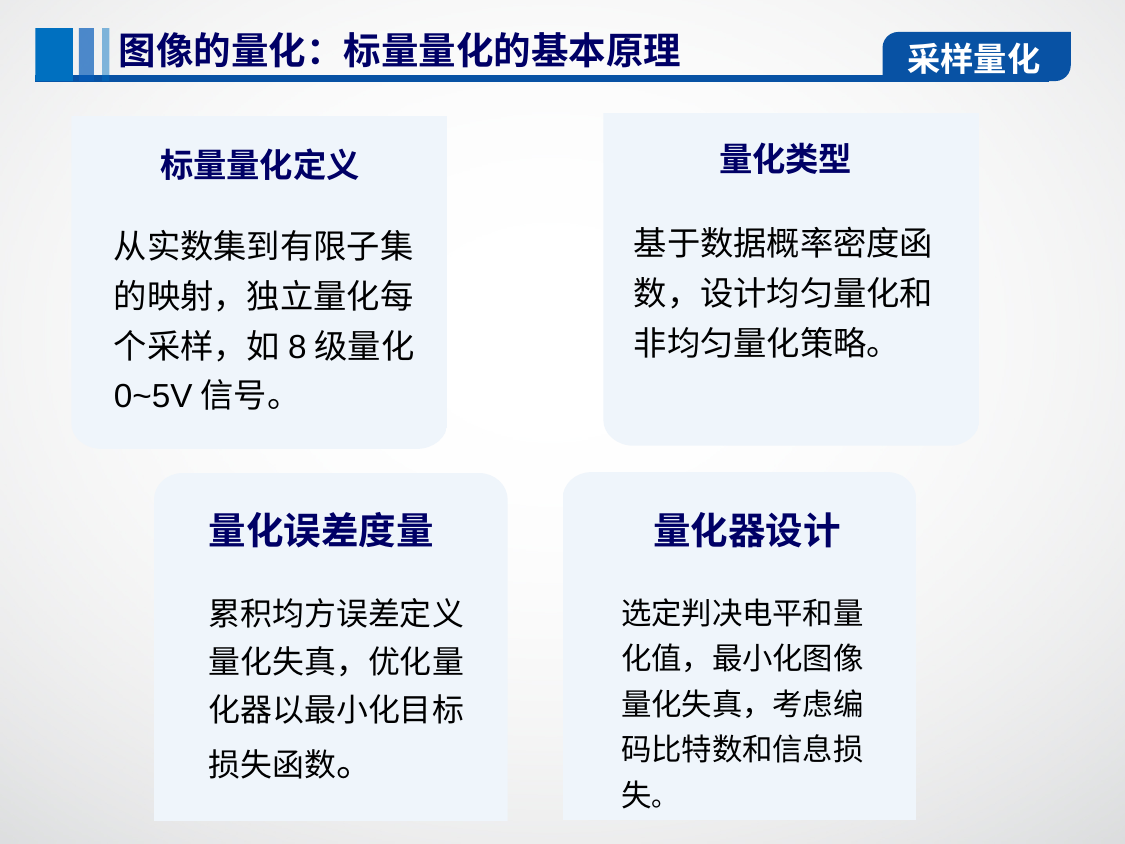

图像的量化：标量量化的基本原理
采样量化

量化类型
标量量化定义
基于数据概率密度函数，设计均匀量化和非均匀量化策略。

从实数集到有限子集的映射，独立量化每个采样，如8级量化0~5V信号。

量化误差度量
量化器设计
累积均方误差定义量化失真，优化量化器以最小化目标损失函数。
选定判决电平和量化值，最小化图像量化失真，考虑编码比特数和信息损失。
19
19